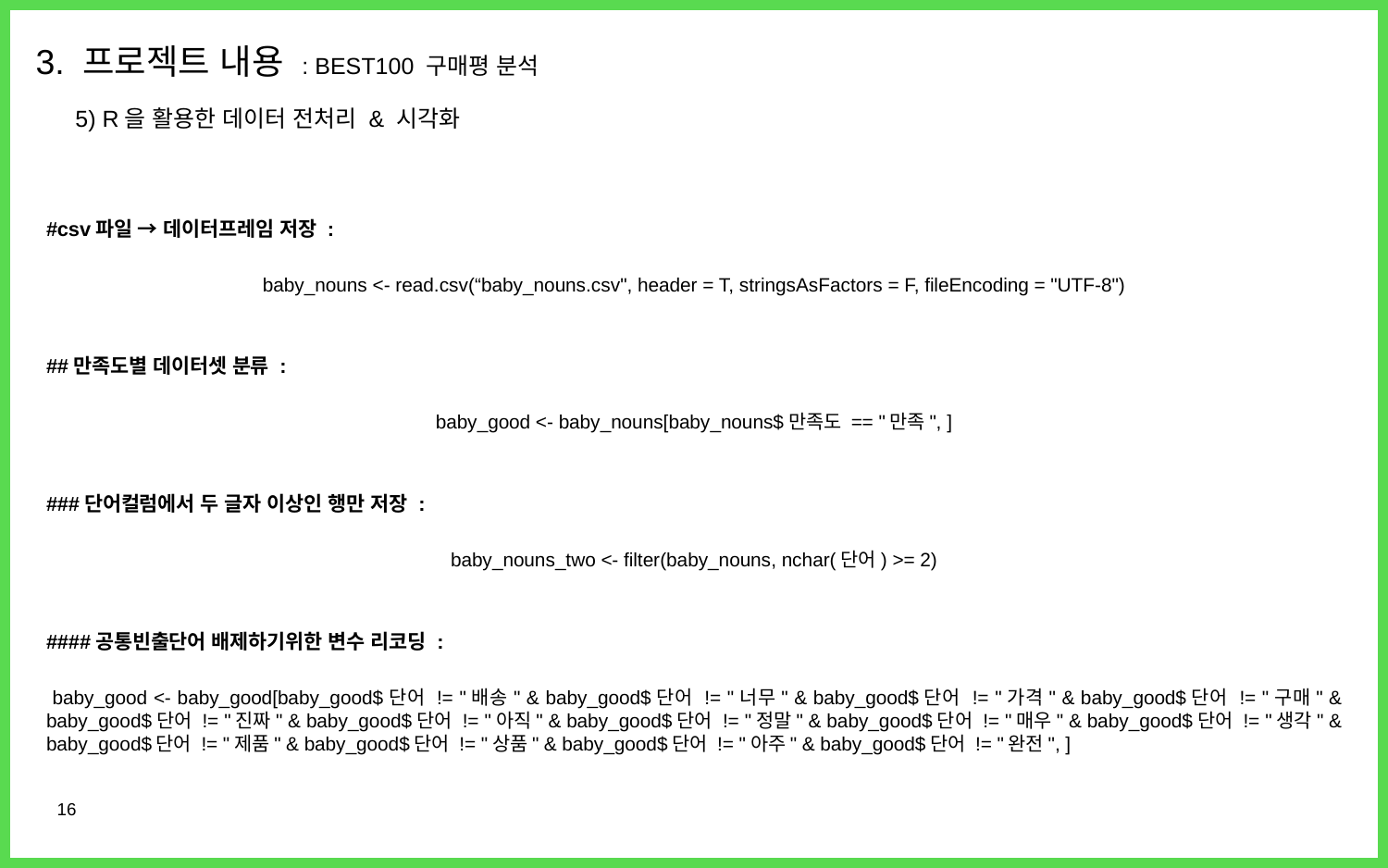

3. 프로젝트 내용 : BEST100 구매평 분석
5) R을 활용한 데이터 전처리 & 시각화
#csv파일 → 데이터프레임 저장 :

baby_nouns <- read.csv(“baby_nouns.csv", header = T, stringsAsFactors = F, fileEncoding = "UTF-8")

##만족도별 데이터셋 분류 :

baby_good <- baby_nouns[baby_nouns$만족도 == "만족", ]

###단어컬럼에서 두 글자 이상인 행만 저장 :

baby_nouns_two <- filter(baby_nouns, nchar(단어) >= 2)

####공통빈출단어 배제하기위한 변수 리코딩 :

 baby_good <- baby_good[baby_good$단어 != "배송" & baby_good$단어 != "너무" & baby_good$단어 != "가격" & baby_good$단어 != "구매" & baby_good$단어 != "진짜" & baby_good$단어 != "아직" & baby_good$단어 != "정말" & baby_good$단어 != "매우" & baby_good$단어 != "생각" & baby_good$단어 != "제품" & baby_good$단어 != "상품" & baby_good$단어 != "아주" & baby_good$단어 != "완전", ]
16